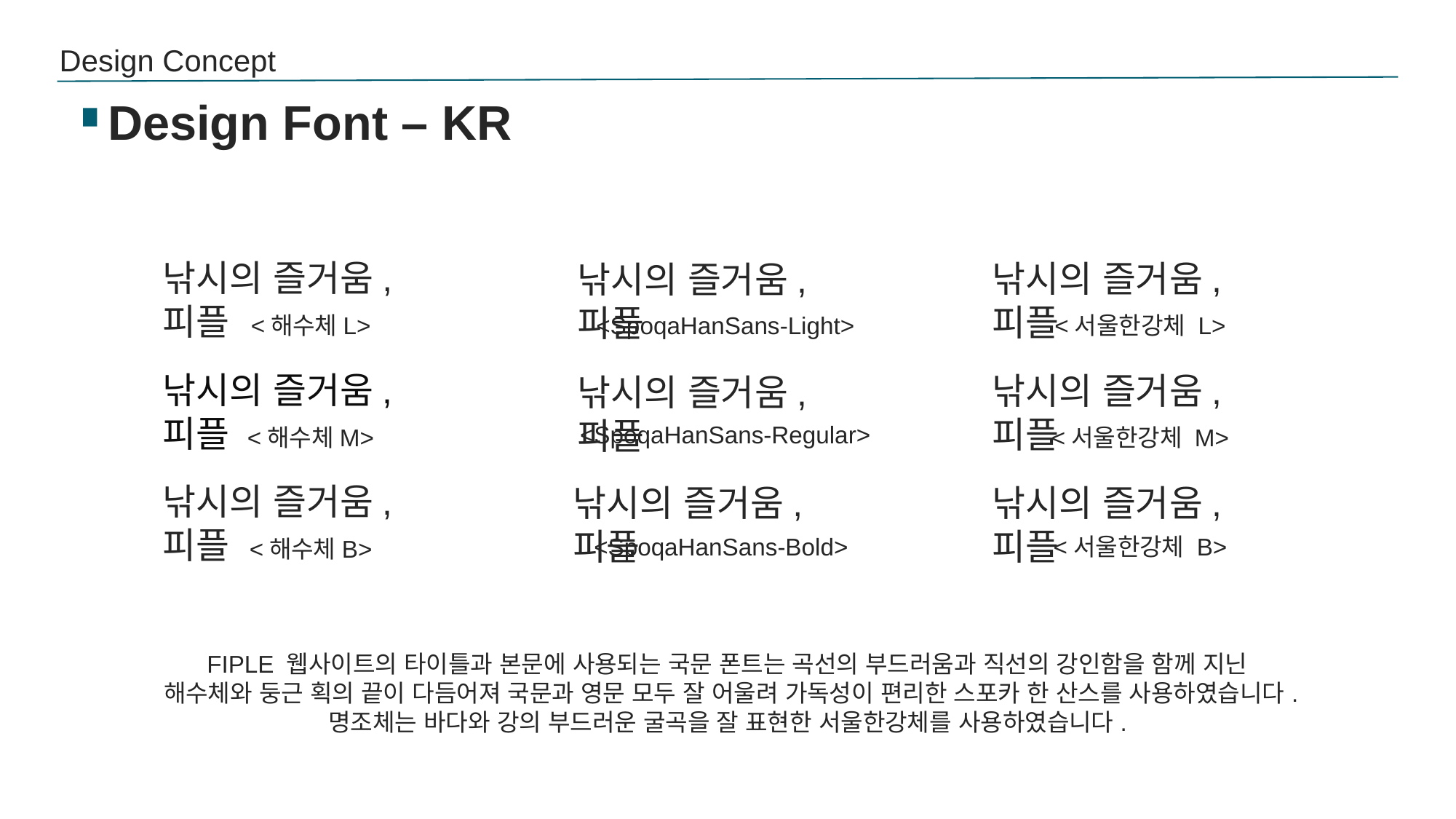

Design Concept
Design Font – KR

낚시의 즐거움, 피플
<해수체L>
낚시의 즐거움, 피플
<해수체M>
낚시의 즐거움, 피플
<해수체B>
낚시의 즐거움, 피플
<서울한강체 L>
낚시의 즐거움, 피플
<서울한강체 M>
낚시의 즐거움, 피플
<서울한강체 B>
낚시의 즐거움, 피플
<SpoqaHanSans-Light>
낚시의 즐거움, 피플
<SpoqaHanSans-Regular>
낚시의 즐거움, 피플
<SpoqaHanSans-Bold>
FIPLE 웹사이트의 타이틀과 본문에 사용되는 국문 폰트는 곡선의 부드러움과 직선의 강인함을 함께 지닌 해수체와 둥근 획의 끝이 다듬어져 국문과 영문 모두 잘 어울려 가독성이 편리한 스포카 한 산스를 사용하였습니다.
명조체는 바다와 강의 부드러운 굴곡을 잘 표현한 서울한강체를 사용하였습니다.